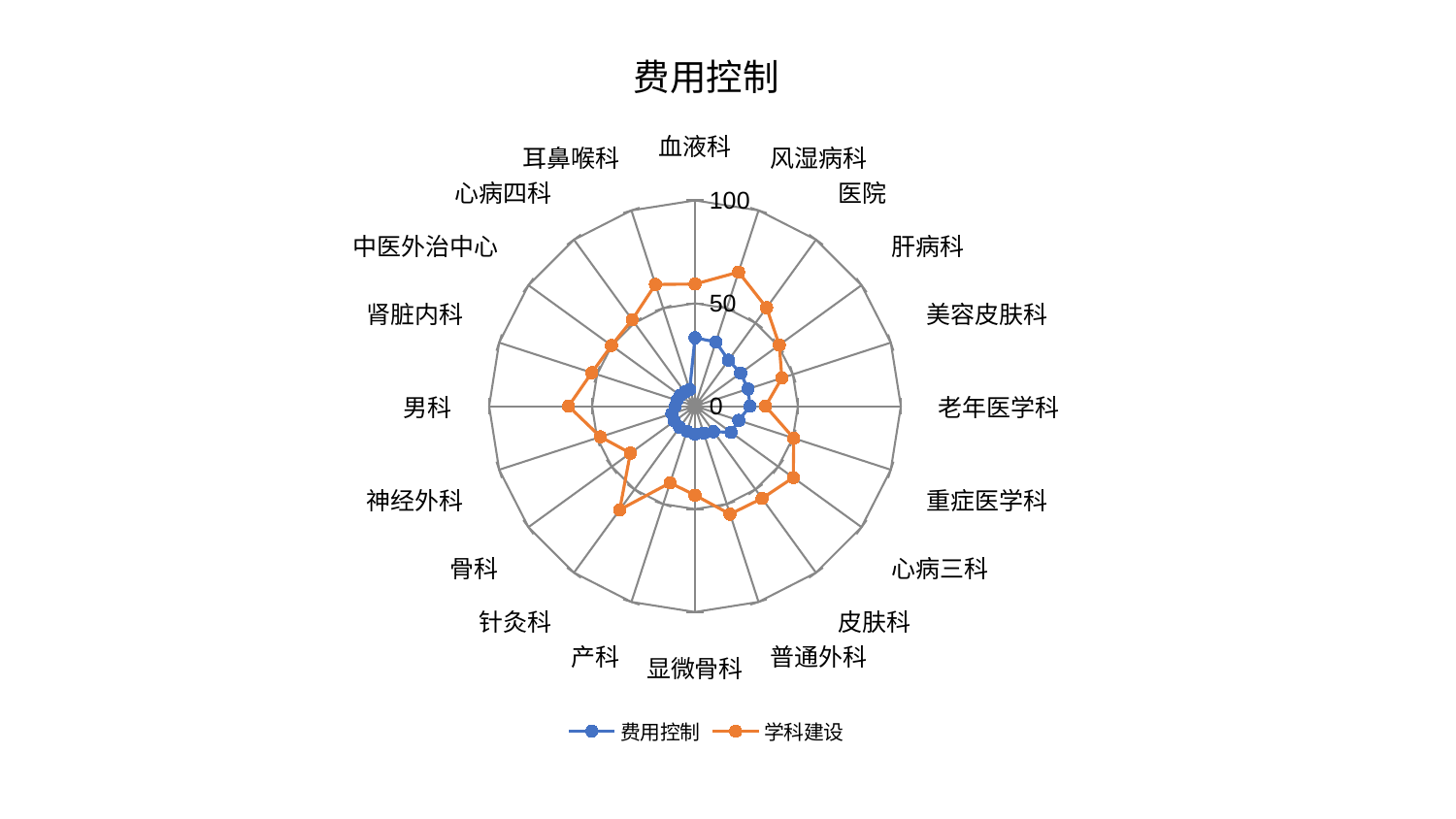

### Chart: 费用控制

| Category | 费用控制 | 学科建设 |
|---|---|---|
| 血液科 | 33.25362919373569 | 59.352808752839856 |
| 风湿病科 | 32.8090887175966 | 68.50464446876155 |
| 医院 | 27.67210269736933 | 59.16250243840327 |
| 肝病科 | 27.40083544765946 | 50.62038099125303 |
| 美容皮肤科 | 27.087730624032112 | 44.39856043284024 |
| 老年医学科 | 26.759392953085282 | 34.27124829318669 |
| 重症医学科 | 22.339578213751654 | 50.46220259321945 |
| 心病三科 | 21.65134786737536 | 59.02989638645522 |
| 皮肤科 | 15.307673613442166 | 55.41592009665221 |
| 普通外科 | 13.777418179154216 | 55.16812178232467 |
| 显微骨科 | 13.551399179366939 | 43.252526263958835 |
| 产科 | 12.753433729273414 | 39.191649950898075 |
| 针灸科 | 12.693119090458982 | 62.1969207468643 |
| 骨科 | 12.371324475615328 | 38.83483832833888 |
| 神经外科 | 11.806364383626716 | 48.27346248459146 |
| 男科 | 9.575856476058938 | 61.41972375116549 |
| 肾脏内科 | 9.186390366663227 | 52.710991177983836 |
| 中医外治中心 | 8.878017858687006 | 50.13981221142508 |
| 心病四科 | 8.455035974500937 | 51.927026824776846 |
| 耳鼻喉科 | 8.398126470585256 | 62.199753174259584 |
35